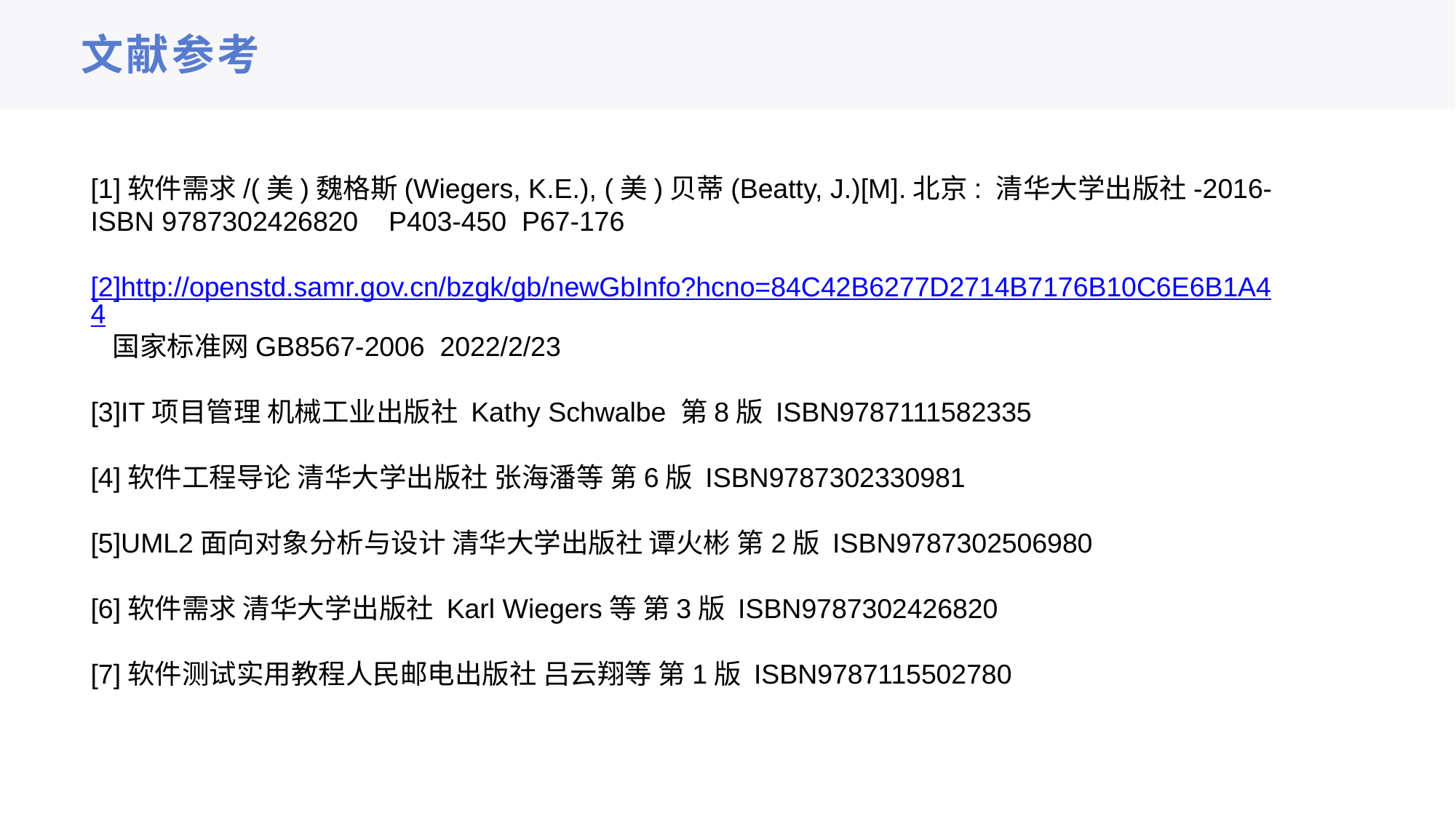

# 文献参考
[1]软件需求/(美)魏格斯(Wiegers, K.E.), (美)贝蒂(Beatty, J.)[M].北京: 清华大学出版社-2016-ISBN 9787302426820    P403-450  P67-176

[2]http://openstd.samr.gov.cn/bzgk/gb/newGbInfo?hcno=84C42B6277D2714B7176B10C6E6B1A44  国家标准网GB8567-2006  2022/2/23

[3]IT项目管理 机械工业出版社 Kathy Schwalbe 第8版 ISBN9787111582335

[4]软件工程导论 清华大学出版社 张海潘等 第6版 ISBN9787302330981

[5]UML2面向对象分析与设计 清华大学出版社 谭火彬 第2版 ISBN9787302506980

[6]软件需求 清华大学出版社 Karl Wiegers等 第3版 ISBN9787302426820

[7]软件测试实用教程人民邮电出版社 吕云翔等 第1版 ISBN9787115502780